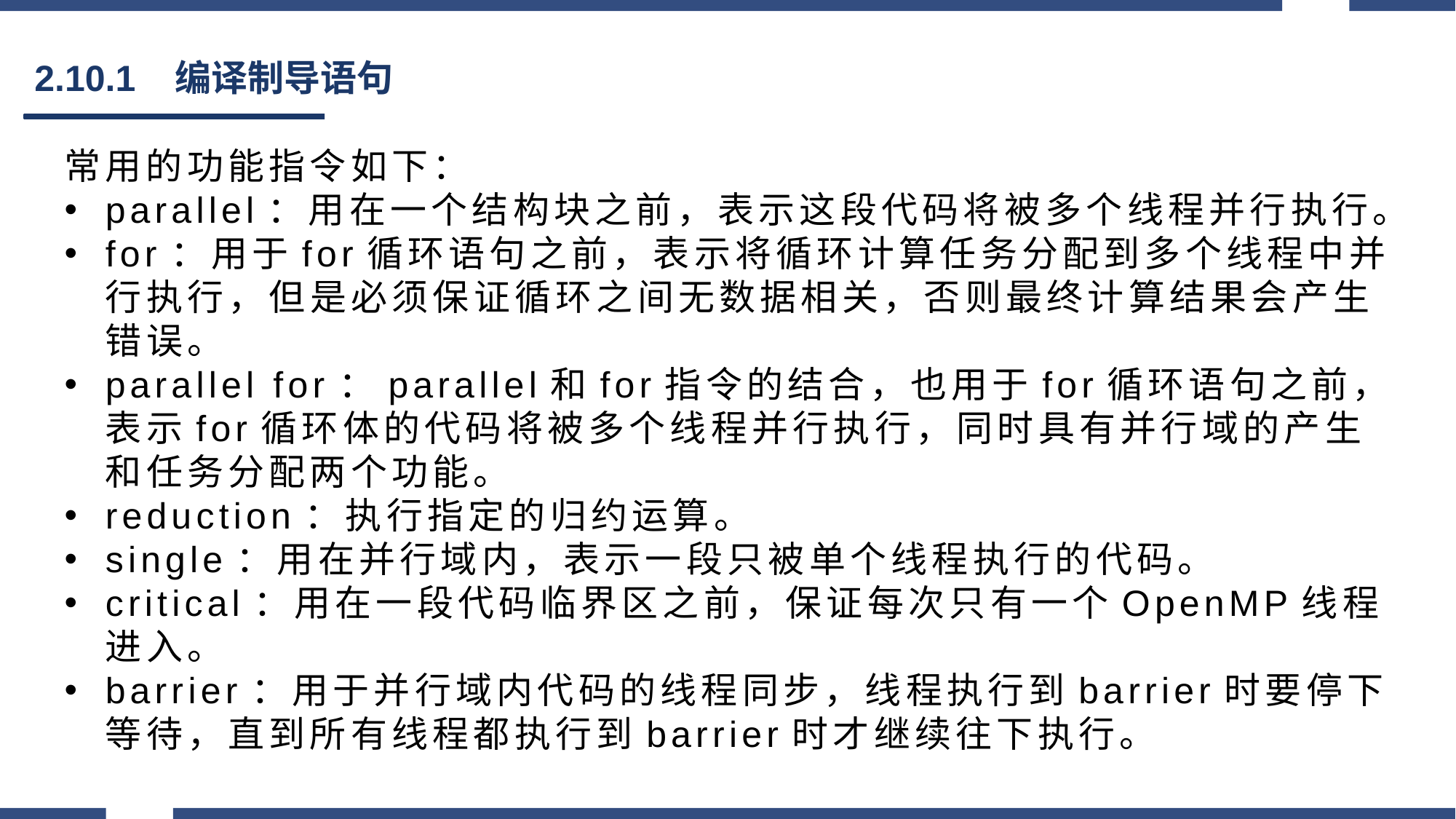

# 2.10.1   编译制导语句
常用的功能指令如下：
parallel：用在一个结构块之前，表示这段代码将被多个线程并行执行。
for：用于for循环语句之前，表示将循环计算任务分配到多个线程中并行执行，但是必须保证循环之间无数据相关，否则最终计算结果会产生错误。
parallel for：parallel和for指令的结合，也用于for循环语句之前，表示for循环体的代码将被多个线程并行执行，同时具有并行域的产生和任务分配两个功能。
reduction：执行指定的归约运算。
single：用在并行域内，表示一段只被单个线程执行的代码。
critical：用在一段代码临界区之前，保证每次只有一个OpenMP线程进入。
barrier：用于并行域内代码的线程同步，线程执行到barrier时要停下等待，直到所有线程都执行到barrier时才继续往下执行。